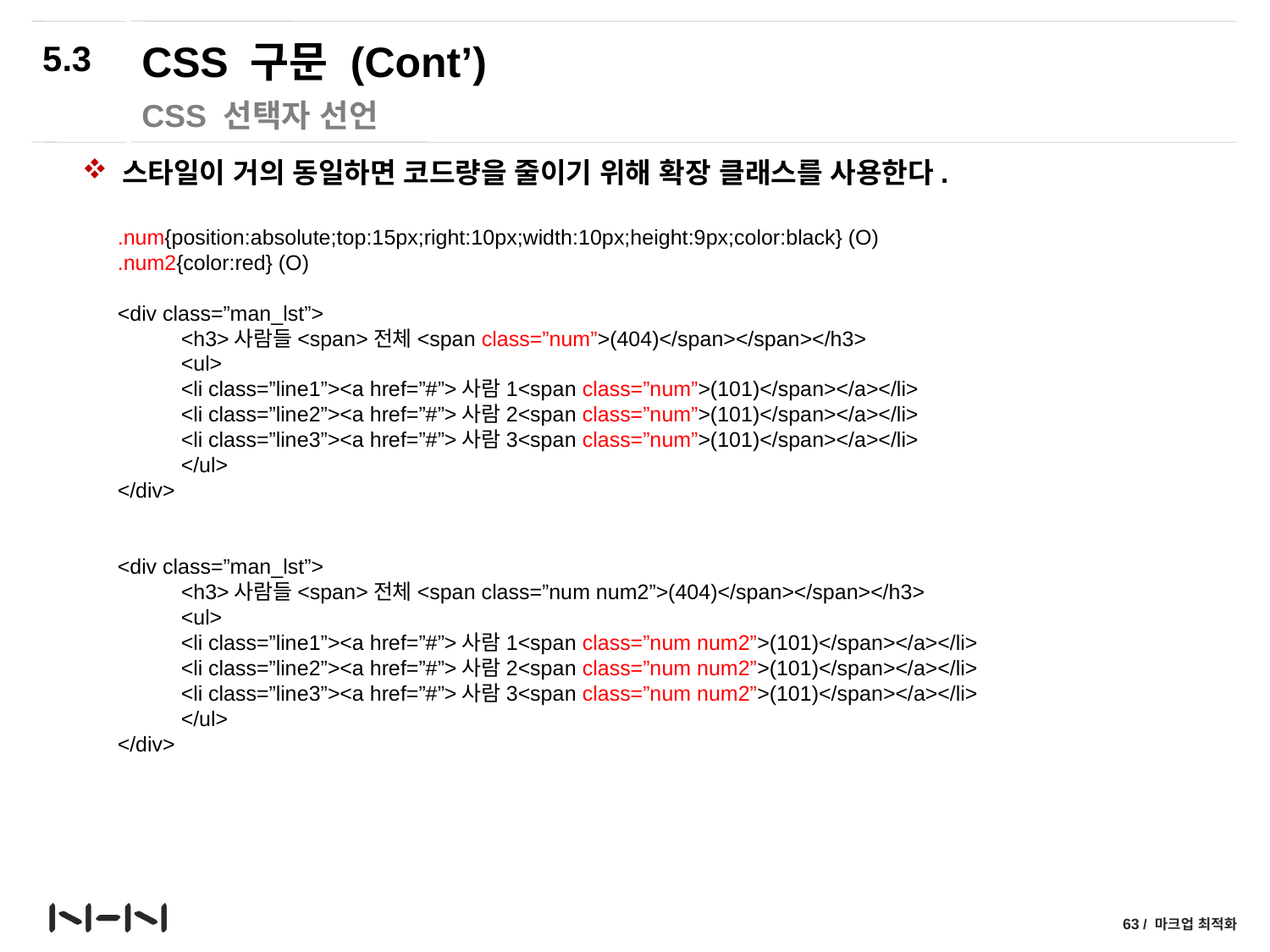

5.3
# CSS 구문 (Cont’)
CSS 선택자 선언
 스타일이 거의 동일하면 코드량을 줄이기 위해 확장 클래스를 사용한다.

.num{position:absolute;top:15px;right:10px;width:10px;height:9px;color:black} (O)
.num2{color:red} (O)

<div class=”man_lst”>
<h3>사람들<span>전체<span class=”num”>(404)</span></span></h3>
<ul>
<li class=”line1”><a href=”#”>사람1<span class=”num”>(101)</span></a></li>
<li class=”line2”><a href=”#”>사람2<span class=”num”>(101)</span></a></li>
<li class=”line3”><a href=”#”>사람3<span class=”num”>(101)</span></a></li>
</ul>
</div>

<div class=”man_lst”>
<h3>사람들<span>전체<span class=”num num2”>(404)</span></span></h3>
<ul>
<li class=”line1”><a href=”#”>사람1<span class=”num num2”>(101)</span></a></li>
<li class=”line2”><a href=”#”>사람2<span class=”num num2”>(101)</span></a></li>
<li class=”line3”><a href=”#”>사람3<span class=”num num2”>(101)</span></a></li>
</ul>
</div>